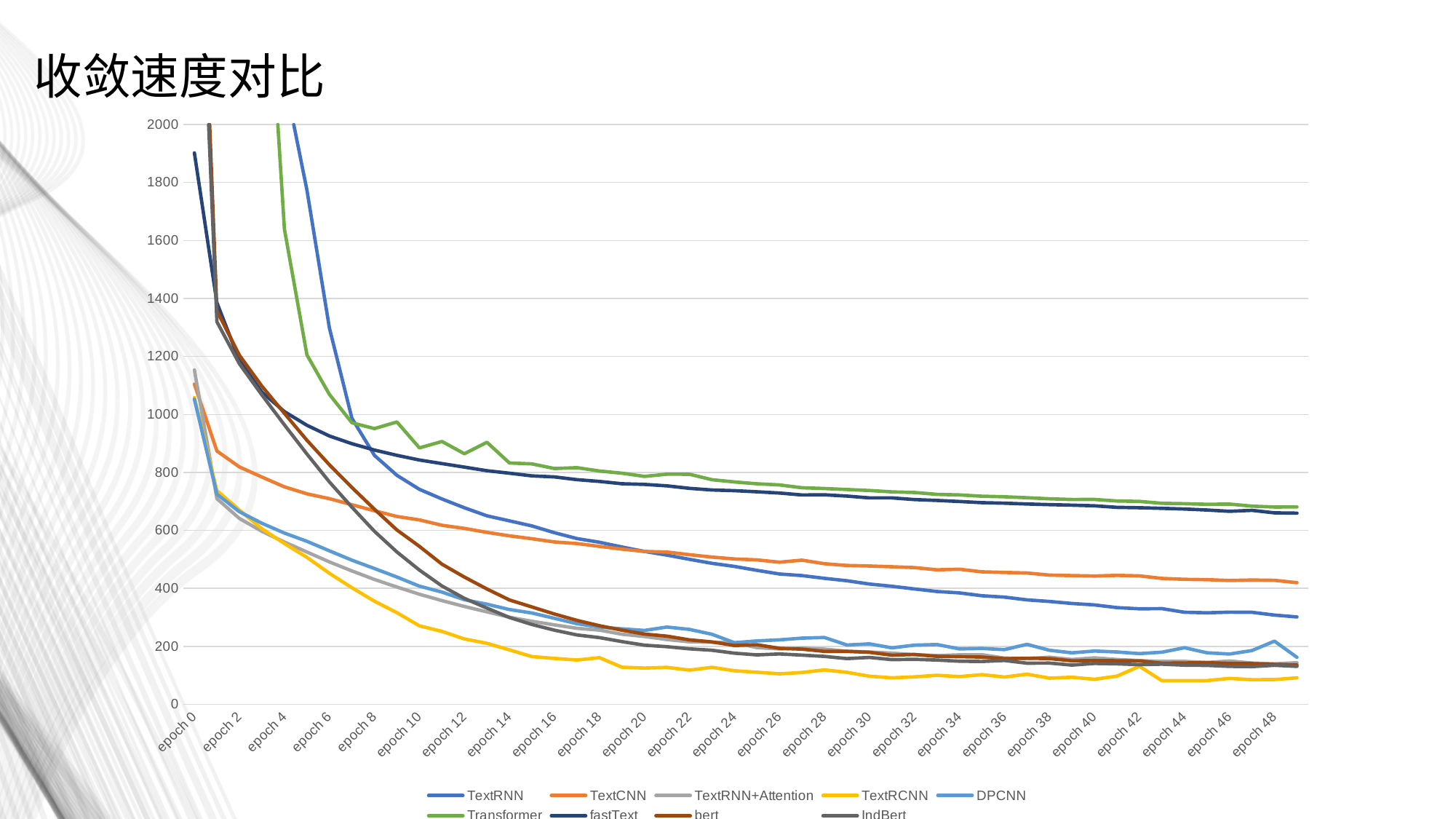

收敛速度对比

### Chart

| Category | TextRNN | TextCNN | TextRNN+Attention | TextRCNN | DPCNN | Transformer | fastText | bert | IndBert |
|---|---|---|---|---|---|---|---|---|---|
| epoch 0 | 2225.87750077247 | 1104.51544004678 | 1153.33180660009 | 1058.00930023193 | 1052.41222983598 | 29770.2844400405 | 1902.02411842346 | 3346.94389981031 | 3161.74242651462 |
| epoch 1 | 2220.13787722587 | 873.745176970958 | 709.311659872531 | 737.131177365779 | 724.974561721086 | 5978.01206088066 | 1385.19990730285 | 1357.57321837544 | 1319.64096269011 |
| epoch 2 | 2219.15046739578 | 818.764341950416 | 640.964038014411 | 670.110152840614 | 664.134021997451 | 4678.09186983108 | 1185.97264623641 | 1203.99076712131 | 1174.52526006847 |
| epoch 3 | 2218.68797945976 | 783.89299416542 | 596.848595917224 | 605.552283845841 | 624.49346897006 | 2875.62692630291 | 1076.78503096103 | 1097.38835123181 | 1067.13164308667 |
| epoch 4 | 2160.12613272666 | 750.160829246044 | 559.777557909488 | 554.711559146642 | 590.75218039751 | 1639.14497590065 | 1009.8024226427 | 1003.77982510626 | 963.98399952054 |
| epoch 5 | 1773.8177485466 | 726.117280602455 | 525.315176099538 | 506.928851753473 | 562.250889033079 | 1205.38160312175 | 962.687976017594 | 910.831414833664 | 863.388106301426 |
| epoch 6 | 1298.15906786918 | 709.334564566612 | 491.188759647309 | 451.927615612745 | 529.538183808326 | 1069.12631201744 | 925.638406693935 | 826.395050823688 | 767.058231472969 |
| epoch 7 | 986.705558389425 | 688.395785093307 | 460.025822222232 | 402.154456973075 | 497.159229427576 | 971.273324251174 | 899.039362132549 | 747.932307407259 | 679.845629513263 |
| epoch 8 | 858.810721755027 | 667.598516881465 | 430.747185707092 | 355.734313517808 | 468.337743163108 | 951.153419971466 | 877.286953866481 | 672.843995139002 | 596.839363254606 |
| epoch 9 | 789.920966625213 | 648.028263509273 | 404.603713095188 | 316.015124619007 | 439.003943024203 | 974.091541171073 | 859.000962674617 | 601.327796820551 | 525.537545286119 |
| epoch 10 | 741.513658642768 | 636.086275830864 | 379.744875013828 | 270.720470532774 | 407.504269093275 | 884.589289069175 | 842.881628155708 | 544.749022271484 | 462.995013888925 |
| epoch 11 | 708.356318175792 | 617.619225502014 | 357.814172953367 | 251.617153413593 | 387.183806985616 | 906.68672966957 | 830.537394642829 | 483.292327878996 | 408.183838251978 |
| epoch 12 | 677.917159080505 | 606.663234353065 | 337.421515598893 | 225.491888135671 | 360.789655983448 | 864.418453097343 | 818.16899600625 | 438.861594595015 | 365.438568275421 |
| epoch 13 | 650.163239151239 | 593.056484699249 | 318.84382122755 | 210.49945628643 | 345.229738354682 | 904.041274309158 | 805.702212288975 | 397.77006618306 | 331.740293283015 |
| epoch 14 | 632.864802896976 | 581.104039788246 | 300.402480915188 | 187.884331420063 | 326.957644730806 | 832.527189910411 | 797.149513483047 | 359.941891729831 | 299.472635865211 |
| epoch 15 | 615.34485310316 | 571.162955194711 | 286.443944744765 | 164.505235217511 | 314.901002243161 | 829.41517317295 | 788.012856081128 | 335.751411112025 | 275.335280084982 |
| epoch 16 | 591.916013777256 | 560.084006935358 | 274.012575551867 | 158.487576939165 | 296.666997507214 | 813.305165469646 | 784.311982631683 | 311.497792212292 | 255.704983194358 |
| epoch 17 | 571.667901158332 | 554.547302037477 | 262.299981564283 | 152.808019924908 | 278.122639380395 | 816.215251088142 | 774.86267876625 | 289.54611496441 | 239.292811470106 |
| epoch 18 | 558.925528556108 | 544.810194313526 | 255.885616794228 | 161.021273292601 | 266.72081406787 | 804.734349846839 | 768.870793163776 | 271.117436499334 | 230.103158833459 |
| epoch 19 | 542.671852231025 | 535.278562992811 | 241.815402537584 | 127.843839239329 | 260.33177672699 | 797.175301015377 | 760.778120964765 | 255.726616611704 | 216.302513300906 |
| epoch 20 | 527.189604729414 | 527.428950101137 | 233.972329631447 | 125.086371322395 | 254.884787946939 | 786.119277060031 | 758.533500552177 | 242.451340612955 | 203.934322075918 |
| epoch 21 | 514.683672457933 | 525.123684227466 | 223.432629860937 | 127.399846490472 | 266.562199696898 | 793.678488254547 | 753.48421883583 | 235.10074166581 | 198.802872002124 |
| epoch 22 | 500.080026447773 | 516.112904310226 | 215.563968926668 | 117.995283515658 | 258.44098585844 | 793.582622826099 | 744.924645647406 | 222.302128480747 | 191.332083769026 |
| epoch 23 | 486.35506735742 | 507.81633940339 | 214.278492428362 | 127.614257551729 | 241.692346613854 | 774.736011624336 | 739.316131522879 | 215.299247950548 | 186.499560507014 |
| epoch 24 | 475.668400138616 | 501.452616356313 | 212.386849492788 | 115.764354139566 | 212.53197813034 | 767.058370649814 | 736.918575465679 | 202.888577235862 | 176.35174153326 |
| epoch 25 | 462.185503542423 | 498.122359210858 | 195.710345748811 | 110.724708400666 | 218.63392085582 | 760.700501561164 | 733.038937747478 | 205.657488062977 | 170.495888555422 |
| epoch 26 | 449.521076977252 | 490.14943113923 | 191.160654619336 | 105.232045784592 | 222.3491255939 | 756.826882004737 | 728.734533965587 | 193.155305832158 | 173.761974210618 |
| epoch 27 | 444.076058492064 | 497.27104691416 | 193.750135719776 | 109.859487816691 | 228.329392567276 | 747.071747541427 | 722.108265280723 | 190.324186410754 | 169.651200644206 |
| epoch 28 | 434.49933835864 | 484.999164149165 | 190.485734514892 | 118.699314508587 | 230.521106630563 | 744.284030020237 | 722.707979142665 | 182.565226991195 | 165.313567384844 |
| epoch 29 | 426.199438512325 | 478.936786346137 | 183.076560817658 | 110.464567461982 | 204.571388714015 | 740.918111741542 | 718.278746306896 | 182.550769888795 | 157.710216741776 |
| epoch 30 | 414.807331785559 | 477.148564886301 | 180.589448198676 | 96.8376838881522 | 208.569506345258 | 737.581294119358 | 712.059131085872 | 179.39746133564 | 161.712827792449 |
| epoch 31 | 407.137340739369 | 474.464135110378 | 176.527214692556 | 91.3882472142534 | 194.716053500771 | 732.739298224449 | 712.058644771575 | 169.454291744739 | 154.205799463175 |
| epoch 32 | 397.9975476861 | 471.575838387012 | 171.323652449995 | 94.6774486042559 | 204.114170476794 | 730.69305473566 | 706.282227575779 | 171.912736266385 | 155.179587707854 |
| epoch 33 | 389.171231985092 | 463.952457845211 | 168.138714060187 | 100.113266837783 | 206.140482168644 | 724.124762892723 | 703.249028980732 | 165.38935242407 | 152.717848527478 |
| epoch 34 | 384.288388118147 | 466.05660906434 | 170.70726468414 | 95.5447338037192 | 191.259752094745 | 722.269478678703 | 699.558693110942 | 164.365254058502 | 148.613540103426 |
| epoch 35 | 374.532094717025 | 456.908669531345 | 171.109720613807 | 102.400184108584 | 192.729644596576 | 717.783392190933 | 695.624389000237 | 162.839240805245 | 147.781686493661 |
| epoch 36 | 369.760419398546 | 454.927006185054 | 159.513575881719 | 94.10298486799 | 188.627261996269 | 715.815666079521 | 693.787087202072 | 157.383760534692 | 151.20866775792 |
| epoch 37 | 360.242767393589 | 452.991830229759 | 157.873334005475 | 104.070159420371 | 206.957260556519 | 712.660845339298 | 690.940323710441 | 159.089915236923 | 141.900436737574 |
| epoch 38 | 354.858215153217 | 445.654961198568 | 162.39201849699 | 90.3536400552839 | 186.525342486798 | 708.962517559528 | 688.682694613933 | 157.663199732545 | 142.358057041186 |
| epoch 39 | 347.849352061748 | 444.120140075683 | 154.604426009114 | 93.4121107980609 | 177.635949589312 | 706.516913294792 | 686.912948310375 | 149.932861250359 | 135.253372325911 |
| epoch 40 | 342.959190919995 | 442.617443472147 | 160.378373086452 | 86.3211997747421 | 183.797145269811 | 706.735358536243 | 684.719184875488 | 151.074242630274 | 140.920449049735 |
| epoch 41 | 333.617935847491 | 444.872714787721 | 154.54037450999 | 97.1511234585195 | 180.612473746998 | 701.378977775573 | 679.363031446933 | 150.354618023382 | 139.564978762762 |
| epoch 42 | 329.392002359032 | 443.015576161444 | 150.95880034985 | 131.230471402872 | 174.842750365627 | 699.795640647411 | 678.058503150939 | 149.490674523869 | 136.855414301622 |
| epoch 43 | 330.044175848364 | 434.275120973587 | 147.981160700321 | 81.3525954475626 | 179.76611816138 | 693.367770671844 | 675.985554203391 | 141.80307727342 | 138.440855819935 |
| epoch 44 | 317.636998325586 | 431.180032014846 | 148.273669466376 | 81.334432512609 | 195.246583610773 | 691.925692856311 | 673.666972100734 | 142.757682534167 | 135.013859505066 |
| epoch 45 | 315.658120855689 | 429.919677717145 | 144.31225149706 | 81.8464035447686 | 177.790280353277 | 689.867185771465 | 670.206627637147 | 143.574171450134 | 134.348810713592 |
| epoch 46 | 317.882006734609 | 427.090159714221 | 149.508521191775 | 89.5154100321233 | 173.428184233605 | 690.6260150671 | 665.813401386141 | 141.186226709163 | 130.819343168521 |
| epoch 47 | 317.36318513751 | 428.83713927865 | 142.426698427647 | 84.8321443497552 | 185.42703860253 | 683.586367309093 | 669.048069894313 | 140.560290290741 | 129.962369651533 |
| epoch 48 | 307.845158234238 | 427.704552948474 | 139.618089050054 | 85.3727806098759 | 217.971697501838 | 680.563697993755 | 660.463671050965 | 137.764466309687 | 134.502581249689 |
| epoch 49 | 301.349300205707 | 419.52767804265 | 143.533392533659 | 91.4774053543806 | 162.079620048403 | 680.666683793067 | 659.368716493248 | 135.687916611088 | 130.831353784771 |